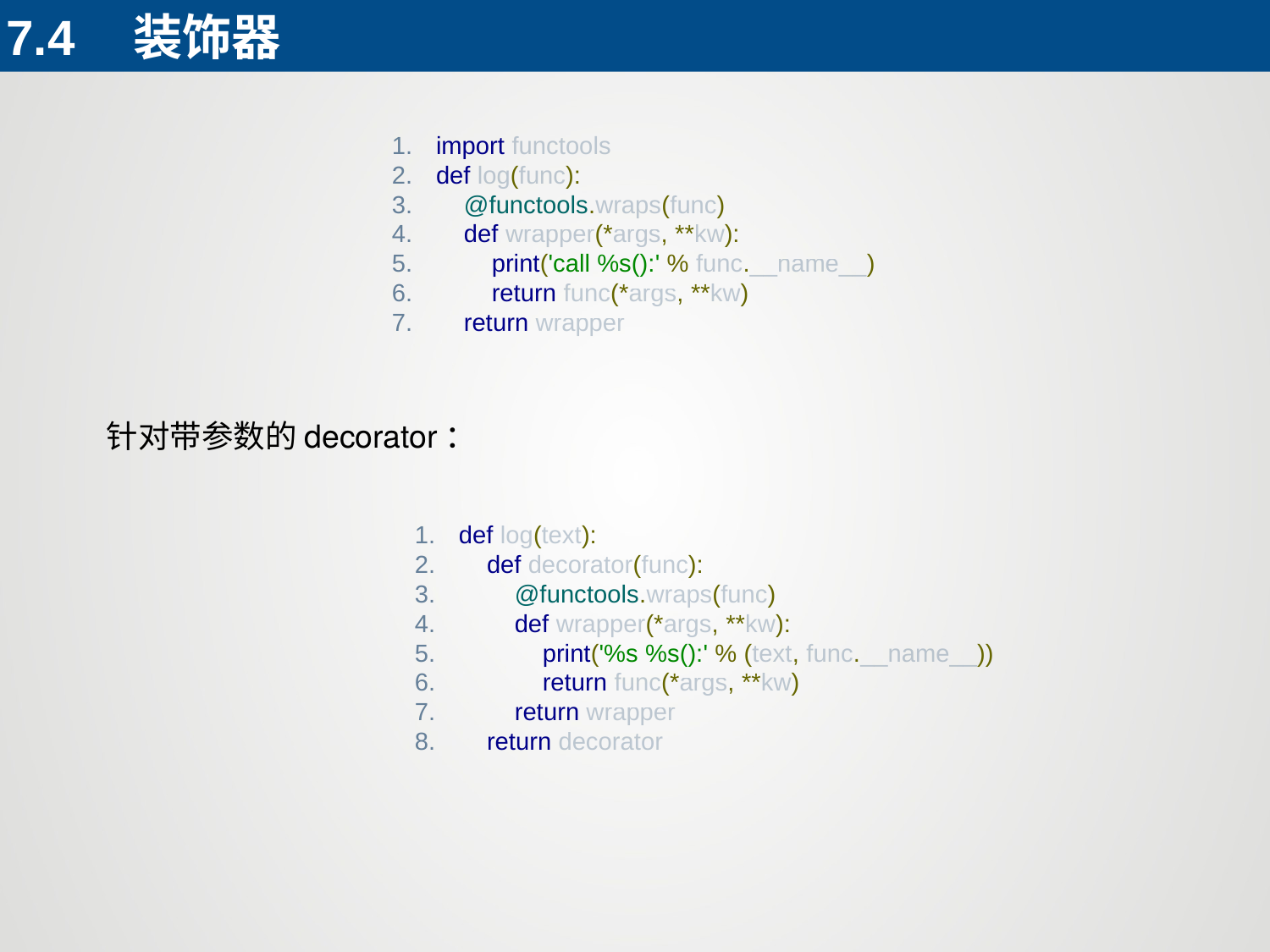

7.4	装饰器
import functools
def log(func):
    @functools.wraps(func)
    def wrapper(*args, **kw):
        print('call %s():' % func.__name__)
        return func(*args, **kw)
    return wrapper
针对带参数的decorator：

def log(text):
    def decorator(func):
        @functools.wraps(func)
        def wrapper(*args, **kw):
            print('%s %s():' % (text, func.__name__))
            return func(*args, **kw)
        return wrapper
    return decorator